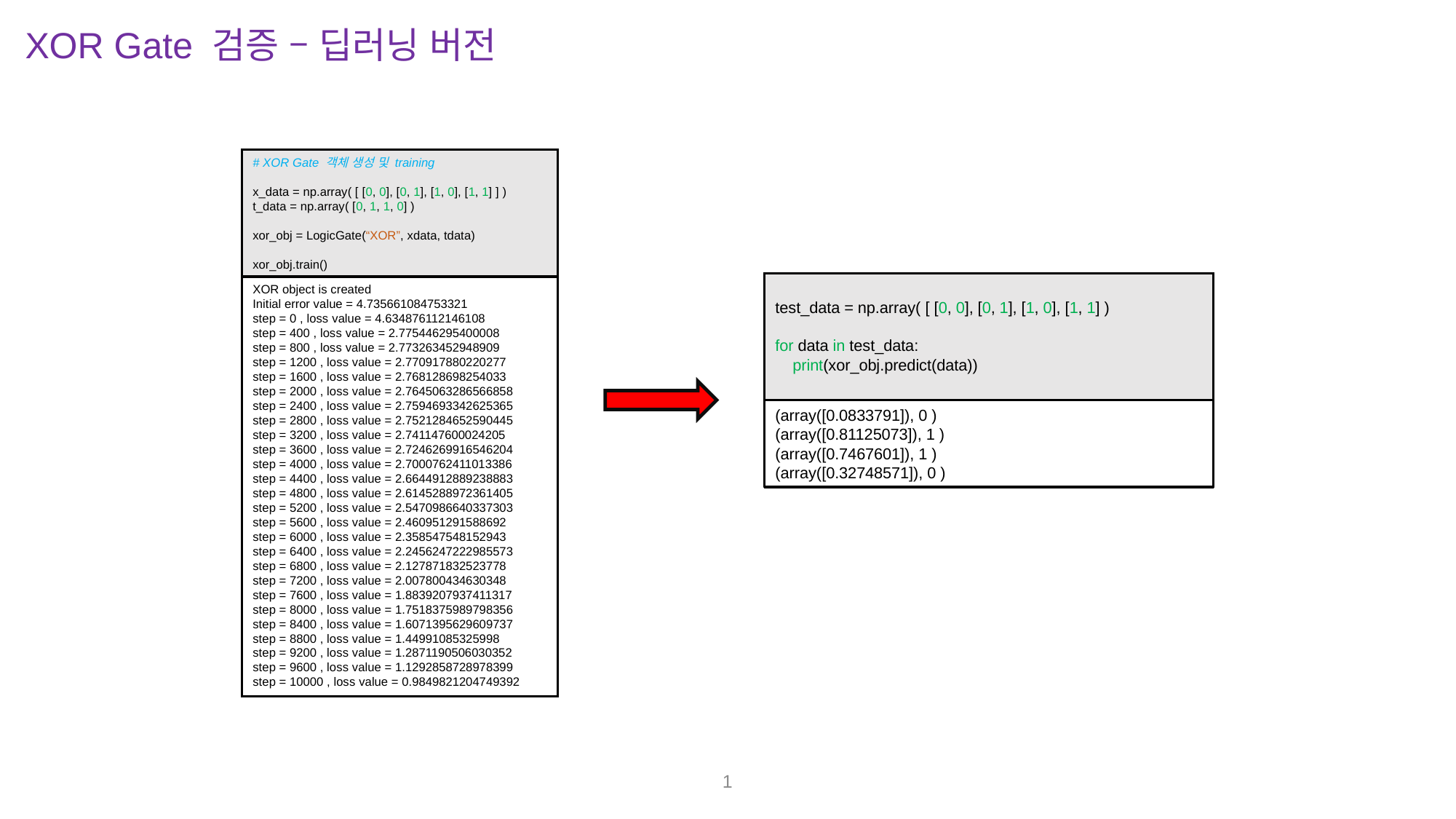

XOR Gate 검증 – 딥러닝 버전
# XOR Gate 객체 생성 및 training

x_data = np.array( [ [0, 0], [0, 1], [1, 0], [1, 1] ] )
t_data = np.array( [0, 1, 1, 0] )

xor_obj = LogicGate(“XOR”, xdata, tdata)

xor_obj.train()

test_data = np.array( [ [0, 0], [0, 1], [1, 0], [1, 1] )

for data in test_data:
    print(xor_obj.predict(data))
(array([0.0833791]), 0 )
(array([0.81125073]), 1 )
(array([0.7467601]), 1 )
(array([0.32748571]), 0 )
XOR object is created
Initial error value = 4.735661084753321
step = 0 , loss value = 4.634876112146108
step = 400 , loss value = 2.775446295400008
step = 800 , loss value = 2.773263452948909
step = 1200 , loss value = 2.770917880220277
step = 1600 , loss value = 2.768128698254033
step = 2000 , loss value = 2.7645063286566858
step = 2400 , loss value = 2.7594693342625365
step = 2800 , loss value = 2.7521284652590445
step = 3200 , loss value = 2.741147600024205
step = 3600 , loss value = 2.7246269916546204
step = 4000 , loss value = 2.7000762411013386
step = 4400 , loss value = 2.6644912889238883
step = 4800 , loss value = 2.6145288972361405
step = 5200 , loss value = 2.5470986640337303
step = 5600 , loss value = 2.460951291588692
step = 6000 , loss value = 2.358547548152943
step = 6400 , loss value = 2.2456247222985573
step = 6800 , loss value = 2.127871832523778
step = 7200 , loss value = 2.007800434630348
step = 7600 , loss value = 1.8839207937411317
step = 8000 , loss value = 1.7518375989798356
step = 8400 , loss value = 1.6071395629609737
step = 8800 , loss value = 1.44991085325998
step = 9200 , loss value = 1.2871190506030352
step = 9600 , loss value = 1.1292858728978399
step = 10000 , loss value = 0.9849821204749392

1